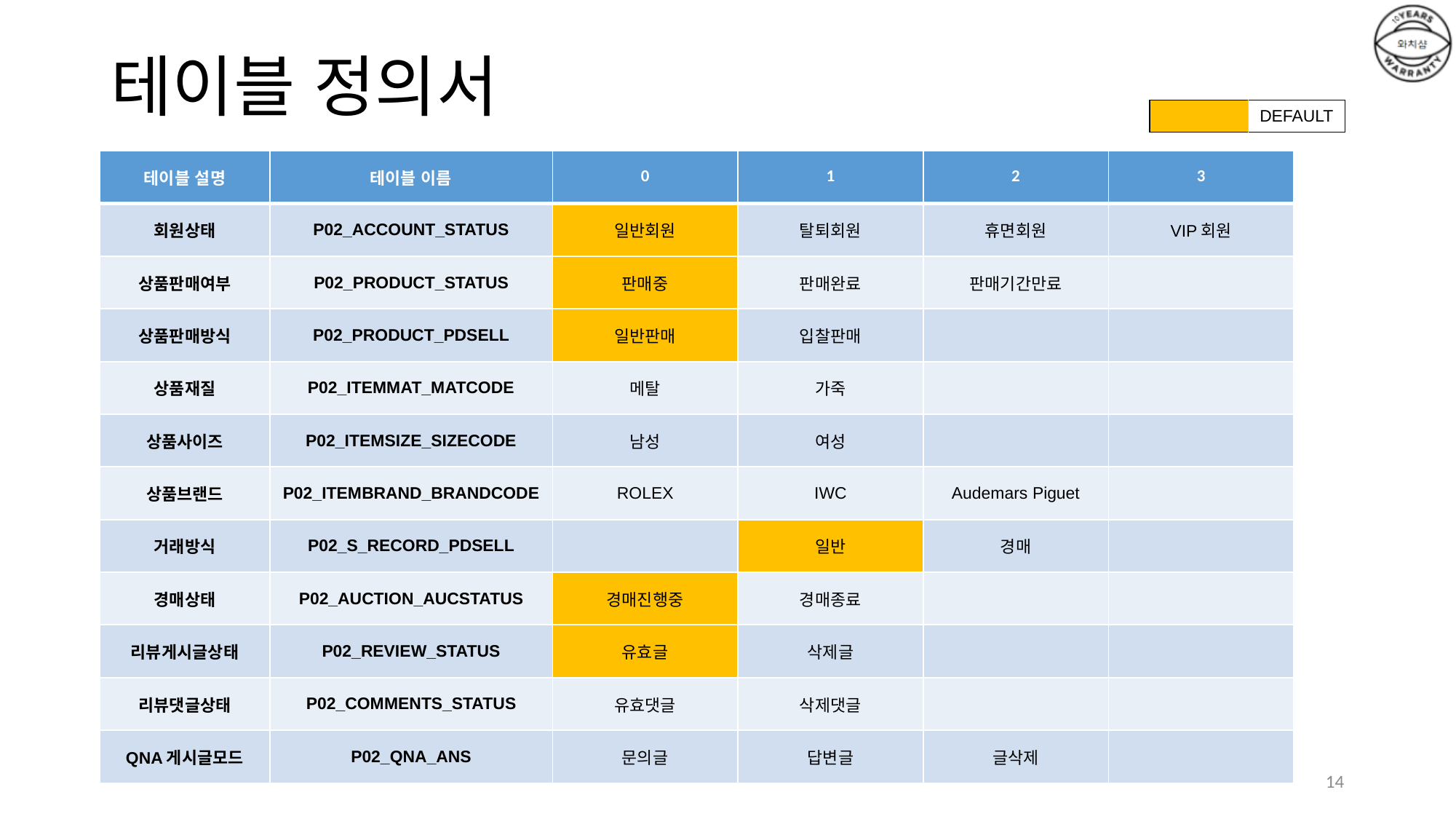

# 테이블 정의서
|  | DEFAULT |
| --- | --- |
| 테이블 설명 | 테이블 이름 | 0 | 1 | 2 | 3 |
| --- | --- | --- | --- | --- | --- |
| 회원상태 | P02\_ACCOUNT\_STATUS | 일반회원 | 탈퇴회원 | 휴면회원 | VIP회원 |
| 상품판매여부 | P02\_PRODUCT\_STATUS | 판매중 | 판매완료 | 판매기간만료 |  |
| 상품판매방식 | P02\_PRODUCT\_PDSELL | 일반판매 | 입찰판매 |  |  |
| 상품재질 | P02\_ITEMMAT\_MATCODE | 메탈 | 가죽 |  |  |
| 상품사이즈 | P02\_ITEMSIZE\_SIZECODE | 남성 | 여성 |  |  |
| 상품브랜드 | P02\_ITEMBRAND\_BRANDCODE | ROLEX | IWC | Audemars Piguet |  |
| 거래방식 | P02\_S\_RECORD\_PDSELL |  | 일반 | 경매 |  |
| 경매상태 | P02\_AUCTION\_AUCSTATUS | 경매진행중 | 경매종료 |  |  |
| 리뷰게시글상태 | P02\_REVIEW\_STATUS | 유효글 | 삭제글 |  |  |
| 리뷰댓글상태 | P02\_COMMENTS\_STATUS | 유효댓글 | 삭제댓글 |  |  |
| QNA게시글모드 | P02\_QNA\_ANS | 문의글 | 답변글 | 글삭제 |  |
14